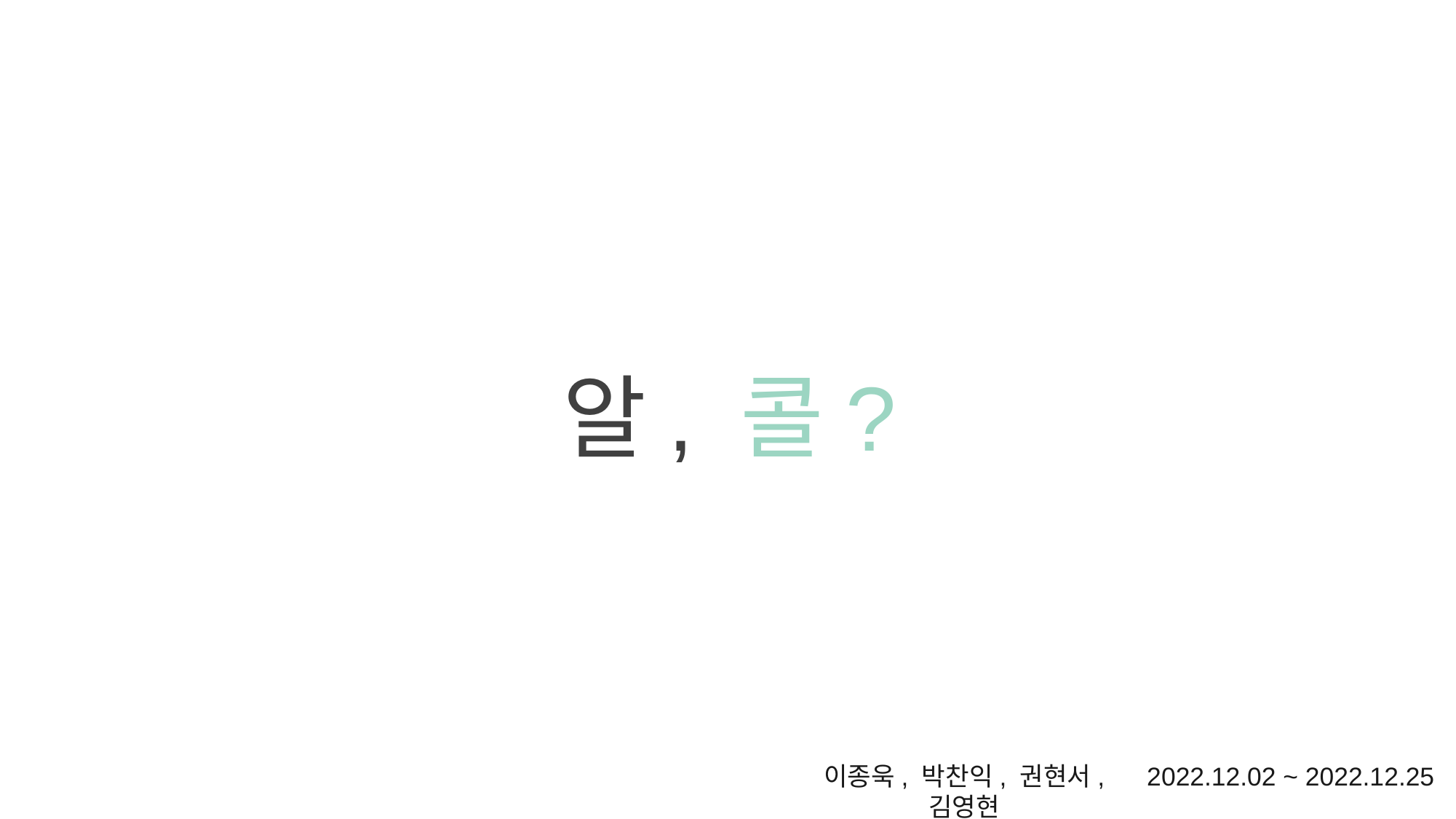

알, 콜?
2022.12.02 ~ 2022.12.25
이종욱, 박찬익, 권현서, 김영현